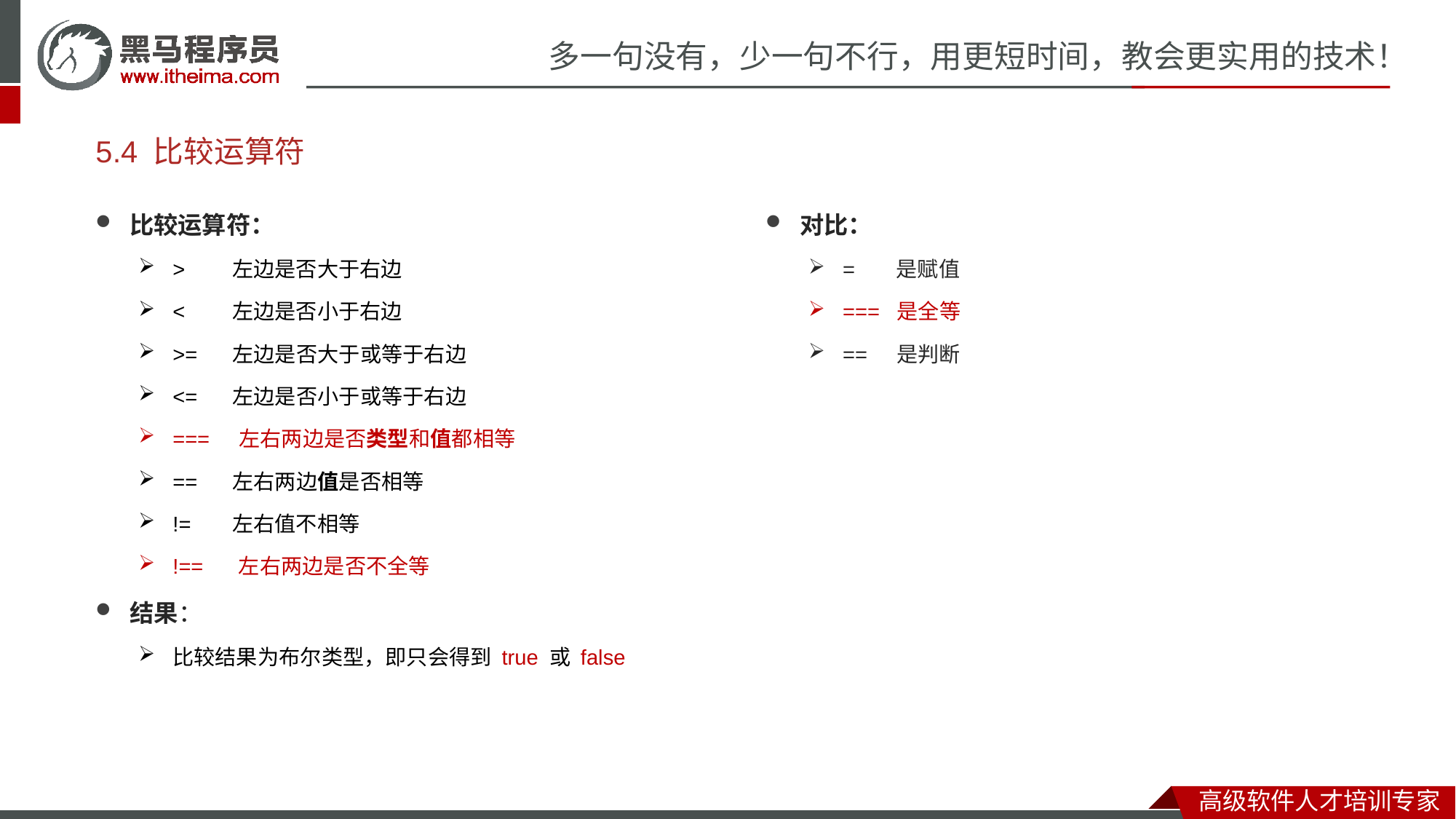

# 5.4 比较运算符
比较运算符：
>       左边是否大于右边
<       左边是否小于右边
>=     左边是否大于或等于右边
<=     左边是否小于或等于右边
===    左右两边是否类型和值都相等
==     左右两边值是否相等
!=      左右值不相等
!==     左右两边是否不全等
结果：
比较结果为布尔类型，即只会得到 true 或 false
对比：
=      是赋值
===  是全等
==    是判断